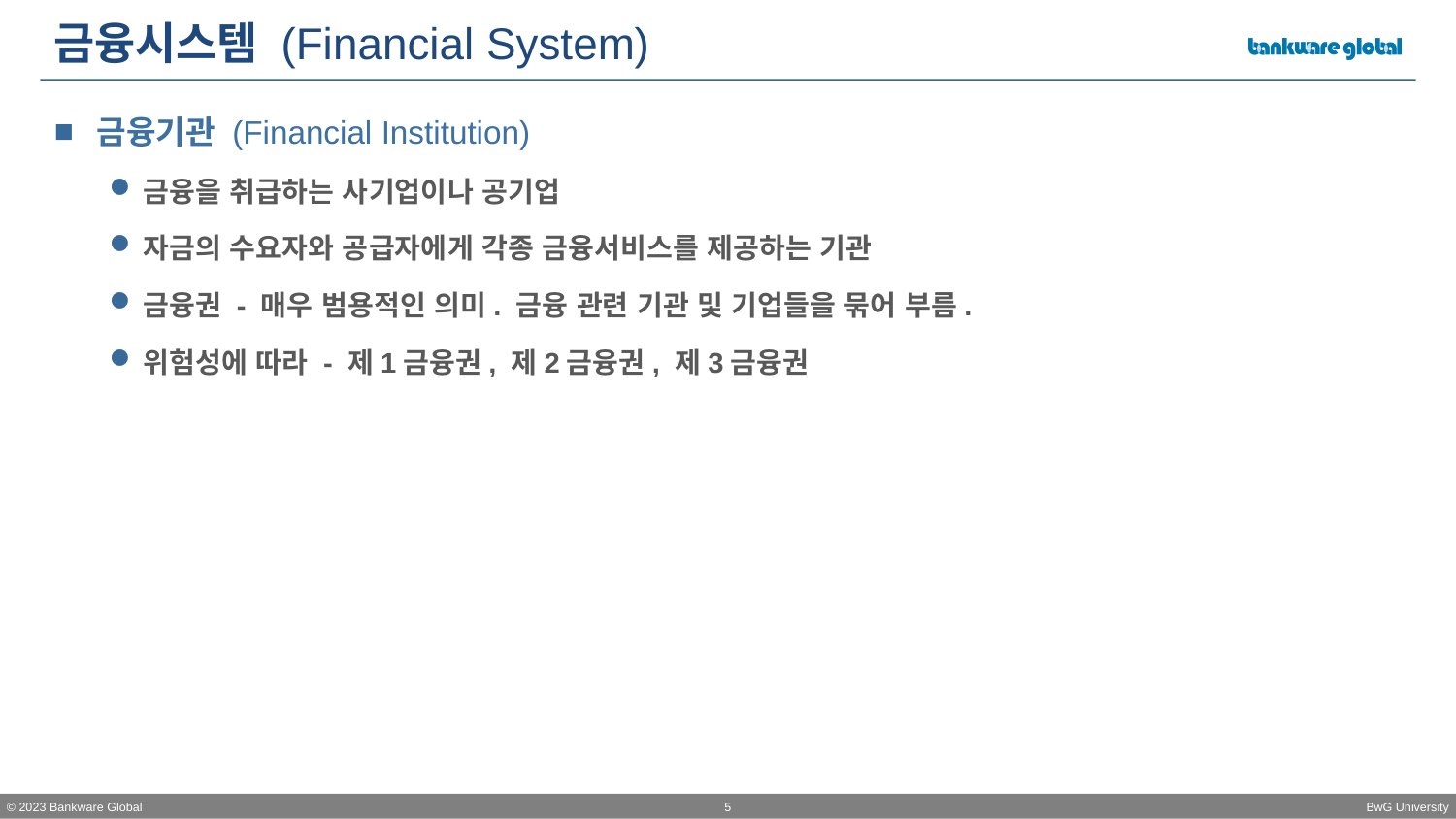

# 금융시스템 (Financial System)
금융기관 (Financial Institution)
금융을 취급하는 사기업이나 공기업
자금의 수요자와 공급자에게 각종 금융서비스를 제공하는 기관
금융권 - 매우 범용적인 의미. 금융 관련 기관 및 기업들을 묶어 부름.
위험성에 따라 - 제1금융권, 제2금융권, 제3금융권
5